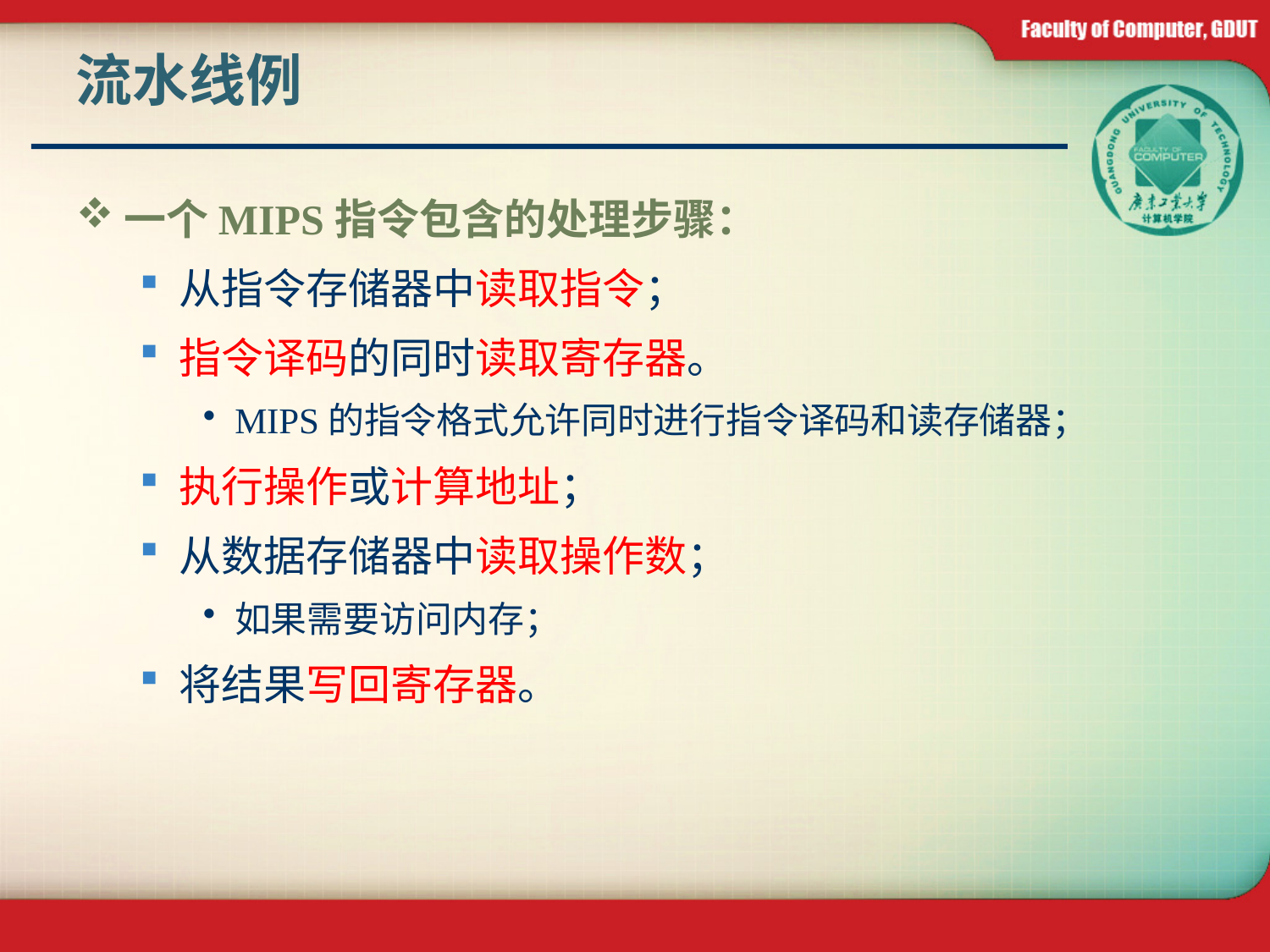

# 流水线例
一个MIPS指令包含的处理步骤：
从指令存储器中读取指令；
指令译码的同时读取寄存器。
MIPS的指令格式允许同时进行指令译码和读存储器；
执行操作或计算地址；
从数据存储器中读取操作数；
如果需要访问内存；
将结果写回寄存器。